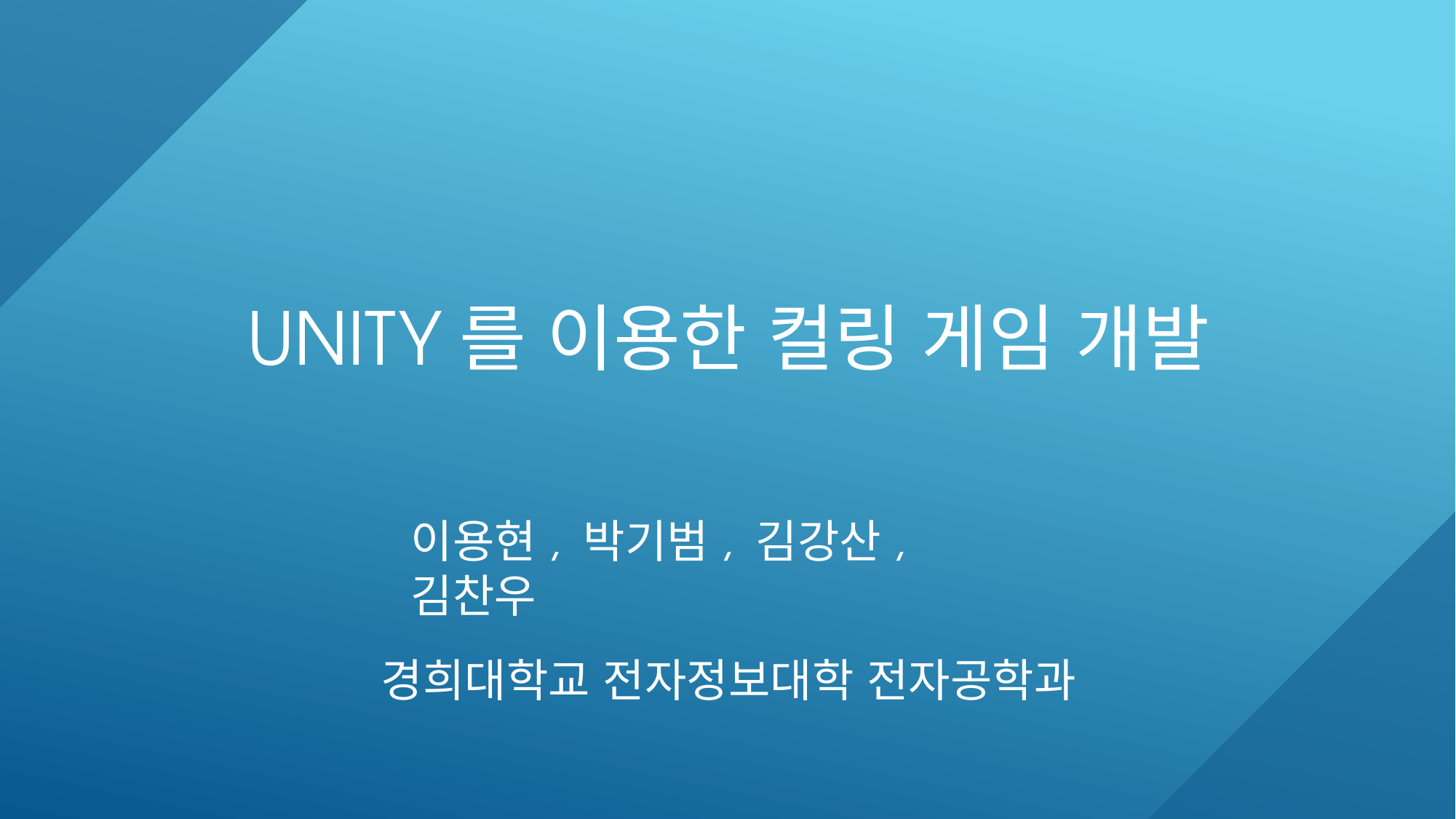

# Unity를 이용한 컬링 게임 개발
이용현, 박기범, 김강산, 김찬우
경희대학교 전자정보대학 전자공학과